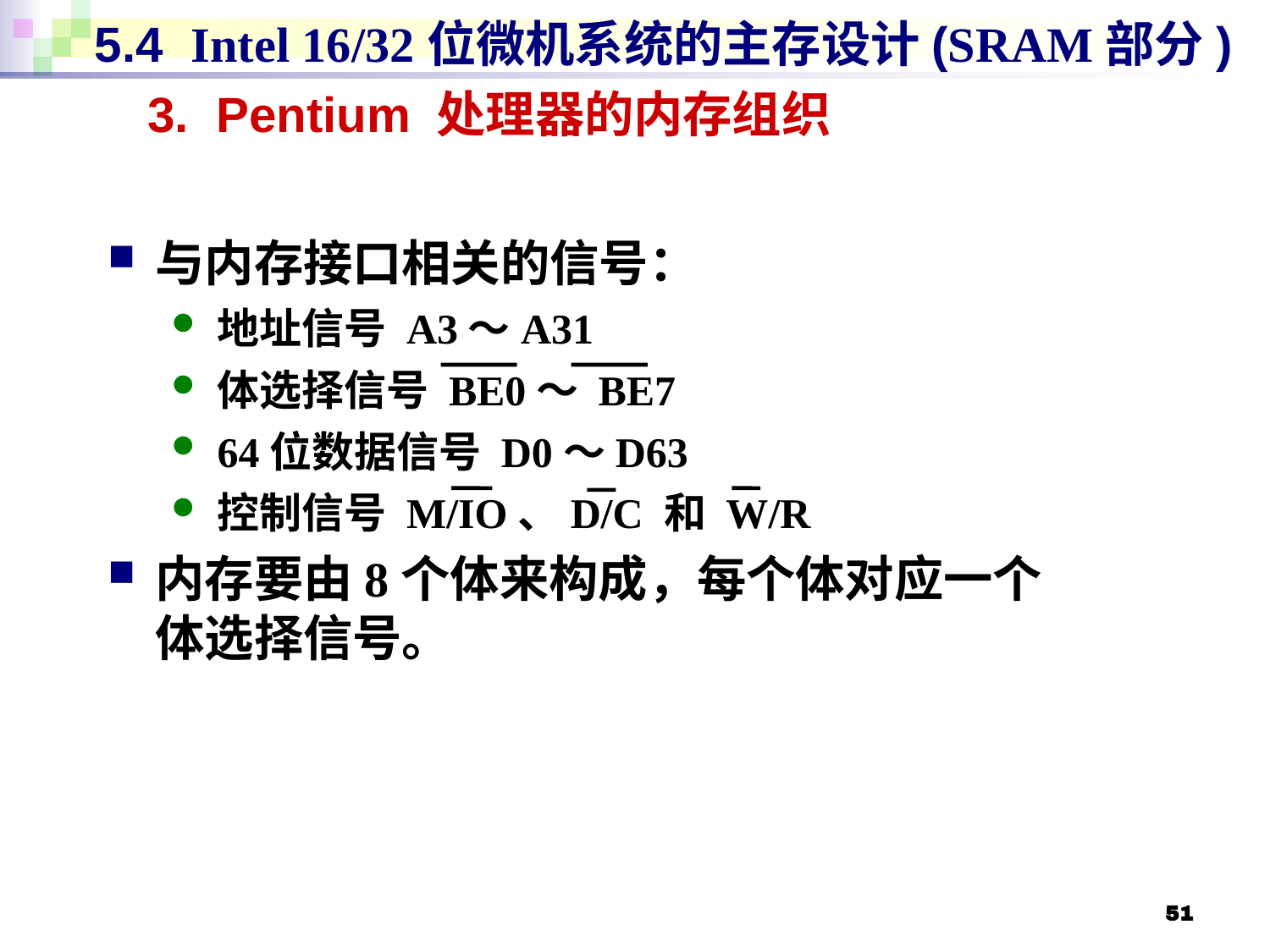

# 5.4  Intel 16/32位微机系统的主存设计(SRAM部分)
3.  Pentium 处理器的内存组织
与内存接口相关的信号：
地址信号 A3～A31
体选择信号 BE0～ BE7
64位数据信号 D0～D63
控制信号 M/IO、D/C 和 W/R
内存要由8个体来构成，每个体对应一个
体选择信号。

51